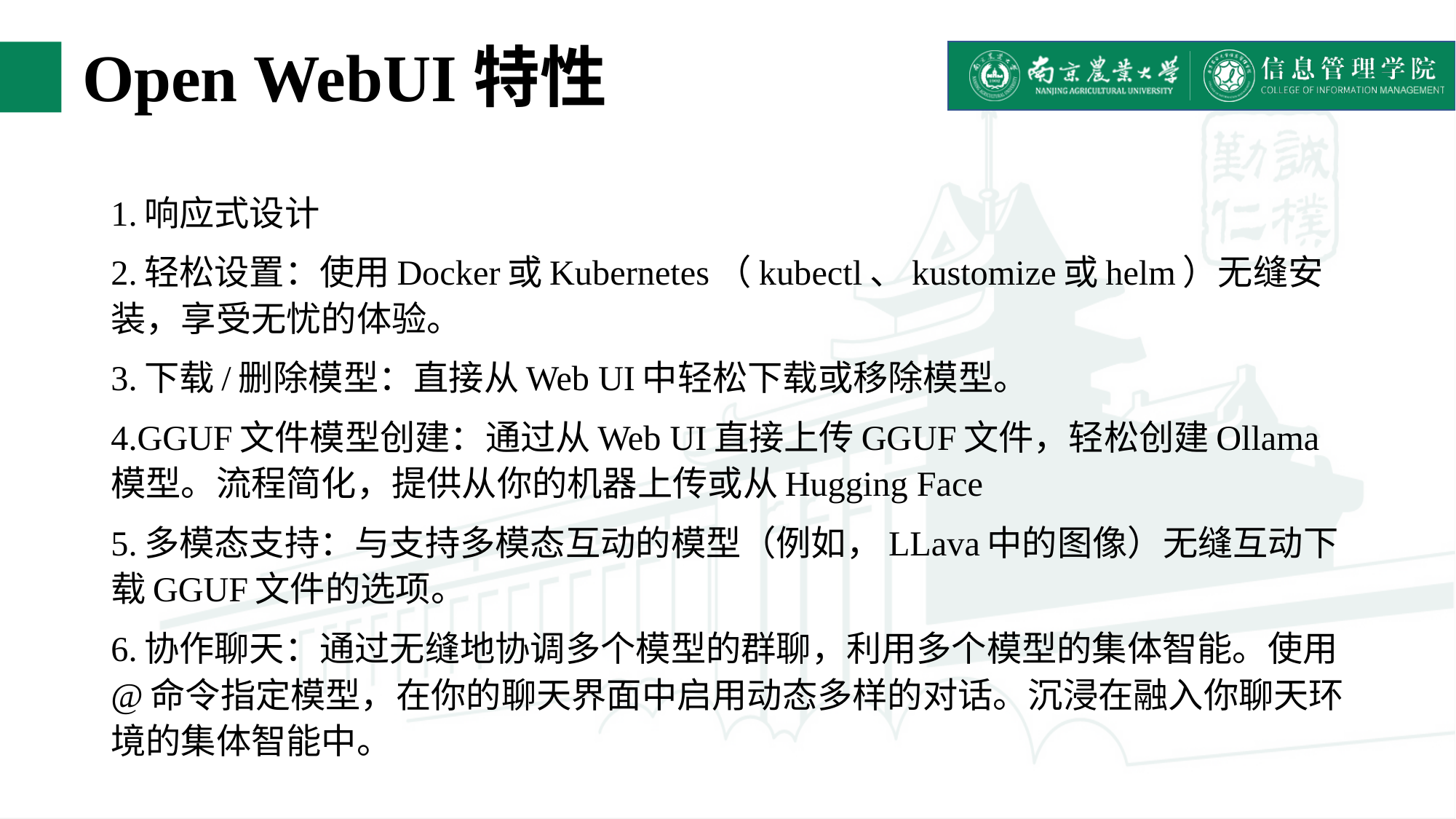

# Open WebUI特性
1.响应式设计
2.轻松设置：使用Docker或Kubernetes（kubectl、kustomize或helm）无缝安装，享受无忧的体验。
3.下载/删除模型：直接从Web UI中轻松下载或移除模型。
4.GGUF文件模型创建：通过从Web UI直接上传GGUF文件，轻松创建Ollama模型。流程简化，提供从你的机器上传或从Hugging Face
5.多模态支持：与支持多模态互动的模型（例如，LLava中的图像）无缝互动下载GGUF文件的选项。
6.协作聊天：通过无缝地协调多个模型的群聊，利用多个模型的集体智能。使用@命令指定模型，在你的聊天界面中启用动态多样的对话。沉浸在融入你聊天环境的集体智能中。